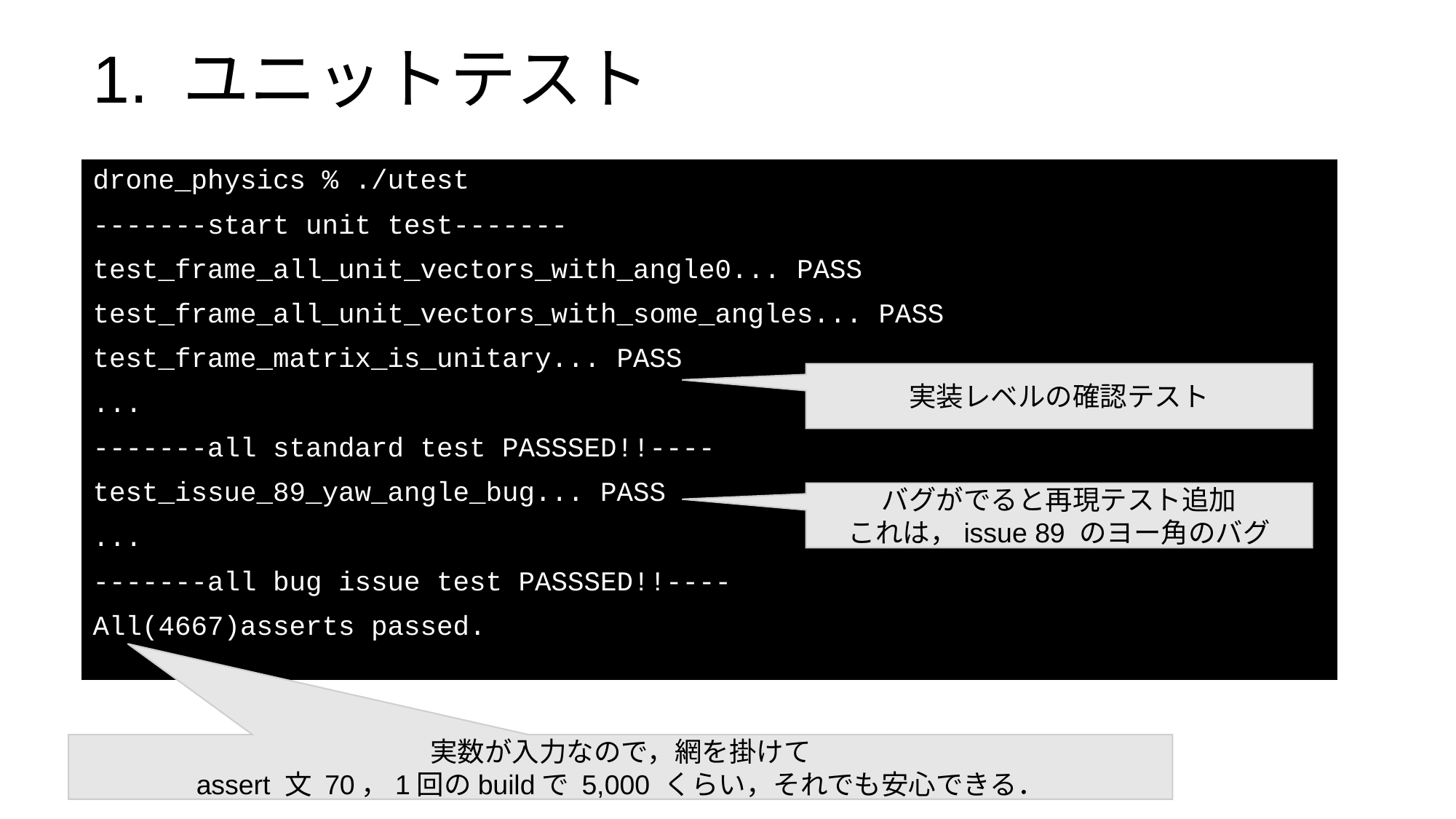

# 1. ユニットテスト
drone_physics % ./utest
-------start unit test-------
test_frame_all_unit_vectors_with_angle0... PASS
test_frame_all_unit_vectors_with_some_angles... PASS
test_frame_matrix_is_unitary... PASS
...
-------all standard test PASSSED!!----
test_issue_89_yaw_angle_bug... PASS
...
-------all bug issue test PASSSED!!----
All(4667)asserts passed.
実装レベルの確認テスト
バグがでると再現テスト追加
これは，issue 89 のヨー角のバグ
実数が入力なので，網を掛けて
assert 文 70，1回のbuildで 5,000 くらい，それでも安心できる．